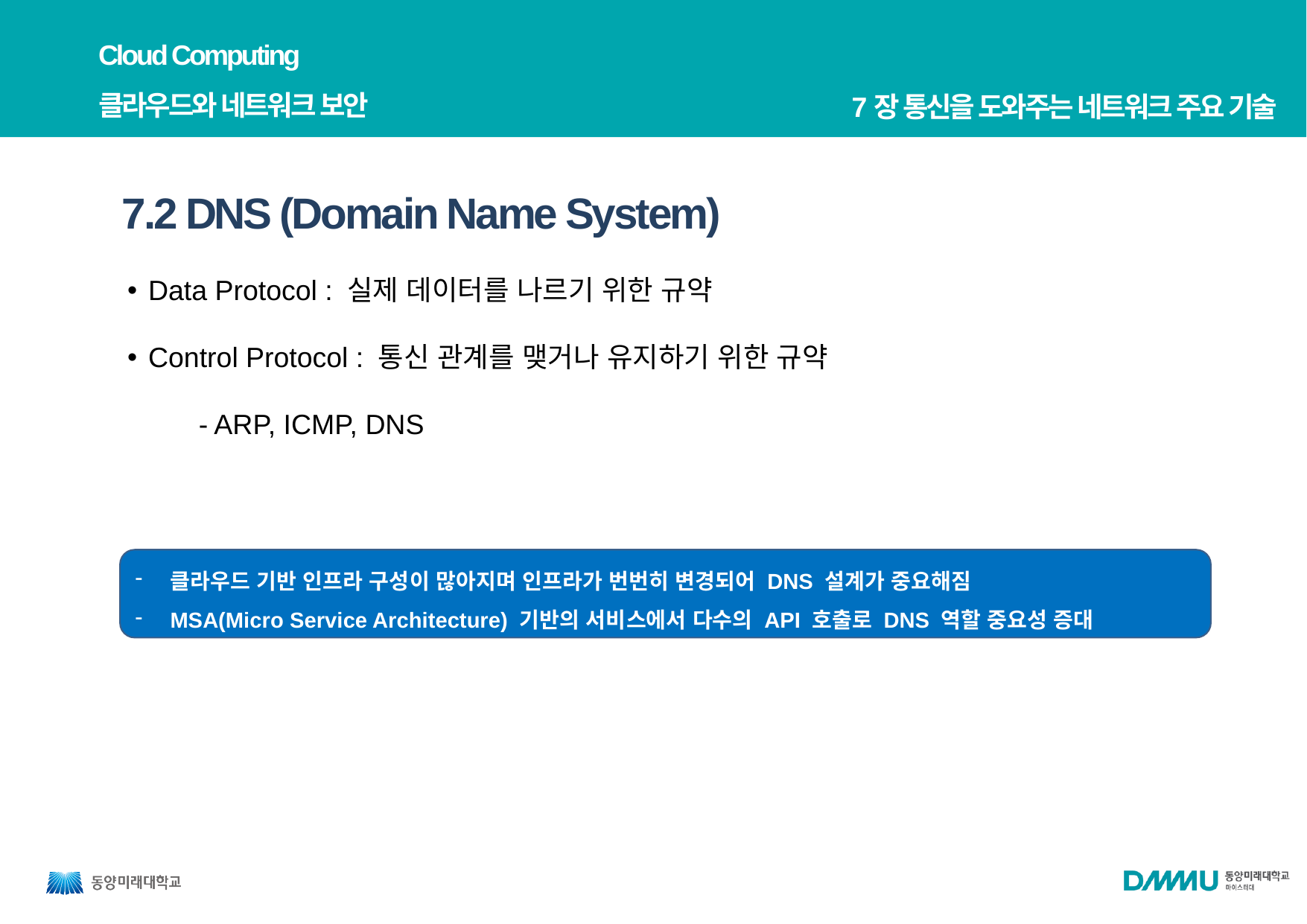

Cloud Computing
클라우드와 네트워크 보안
7장 통신을 도와주는 네트워크 주요 기술
7.2 DNS (Domain Name System)
Data Protocol : 실제 데이터를 나르기 위한 규약
Control Protocol : 통신 관계를 맺거나 유지하기 위한 규약
- ARP, ICMP, DNS
클라우드 기반 인프라 구성이 많아지며 인프라가 번번히 변경되어 DNS 설계가 중요해짐
MSA(Micro Service Architecture) 기반의 서비스에서 다수의 API 호출로 DNS 역할 중요성 증대